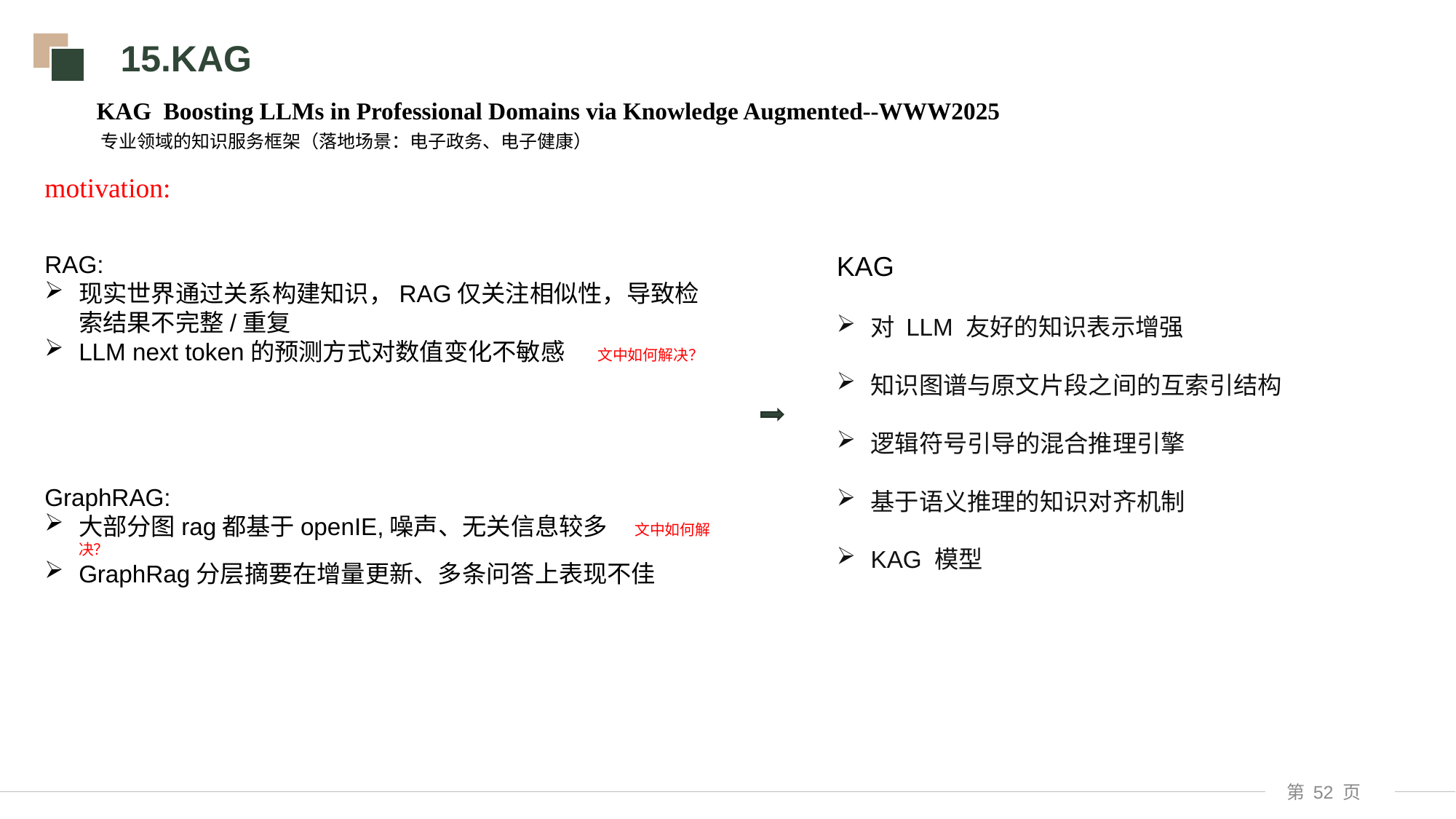

15.KAG
KAG  Boosting LLMs in Professional Domains via Knowledge Augmented--WWW2025
专业领域的知识服务框架（落地场景：电子政务、电子健康）
motivation:
RAG:
现实世界通过关系构建知识，RAG仅关注相似性，导致检索结果不完整/重复
LLM next token的预测方式对数值变化不敏感      文中如何解决？

GraphRAG:
大部分图rag都基于openIE,噪声、无关信息较多     文中如何解决？
GraphRag分层摘要在增量更新、多条问答上表现不佳

KAG
对 LLM 友好的知识表示增强

知识图谱与原文片段之间的互索引结构

逻辑符号引导的混合推理引擎

基于语义推理的知识对齐机制

KAG 模型

第 52 页